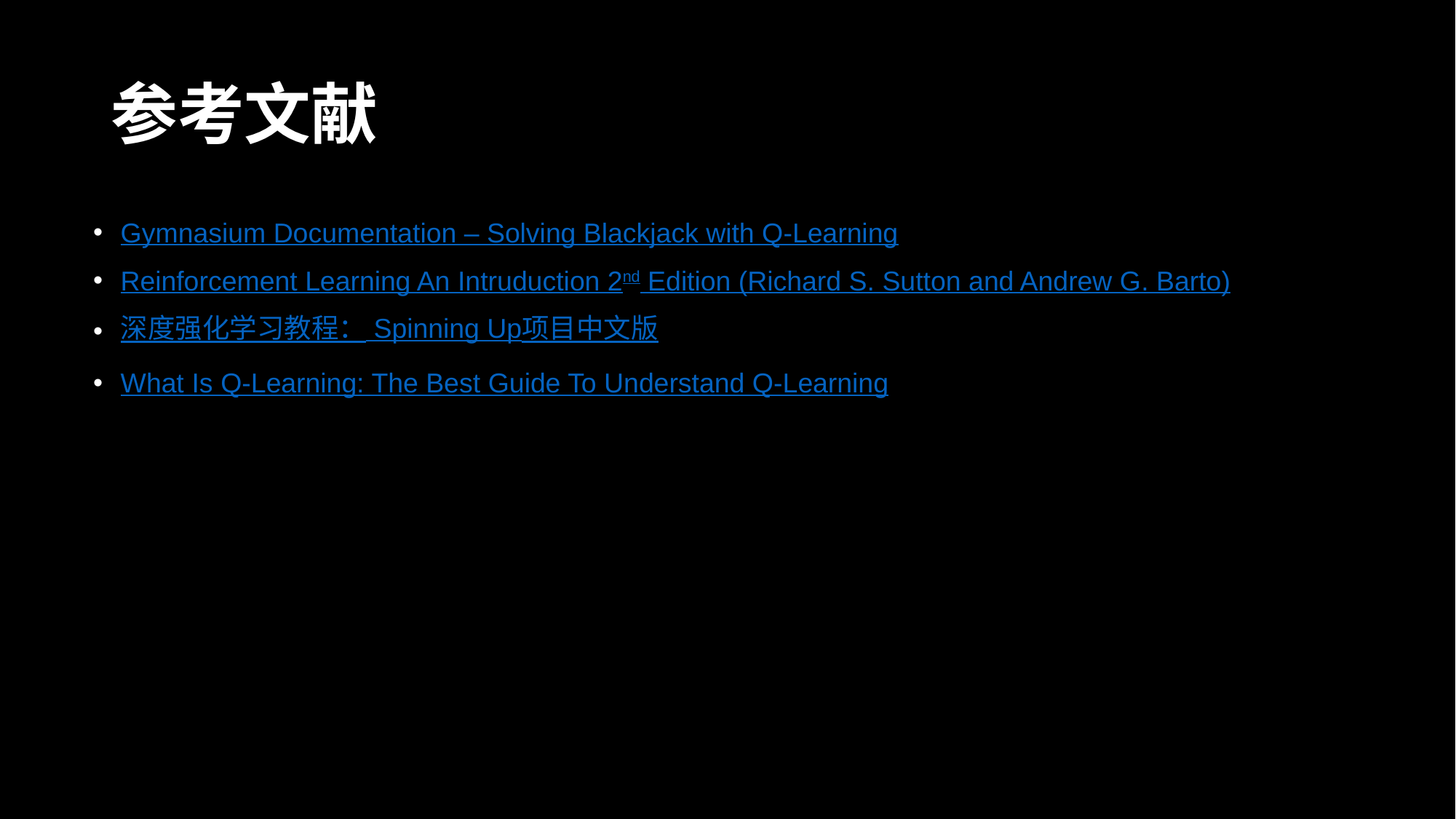

# 参考文献
Gymnasium Documentation – Solving Blackjack with Q-Learning
Reinforcement Learning An Intruduction 2nd Edition (Richard S. Sutton and Andrew G. Barto)
深度强化学习教程： Spinning Up项目中文版
What Is Q-Learning: The Best Guide To Understand Q-Learning